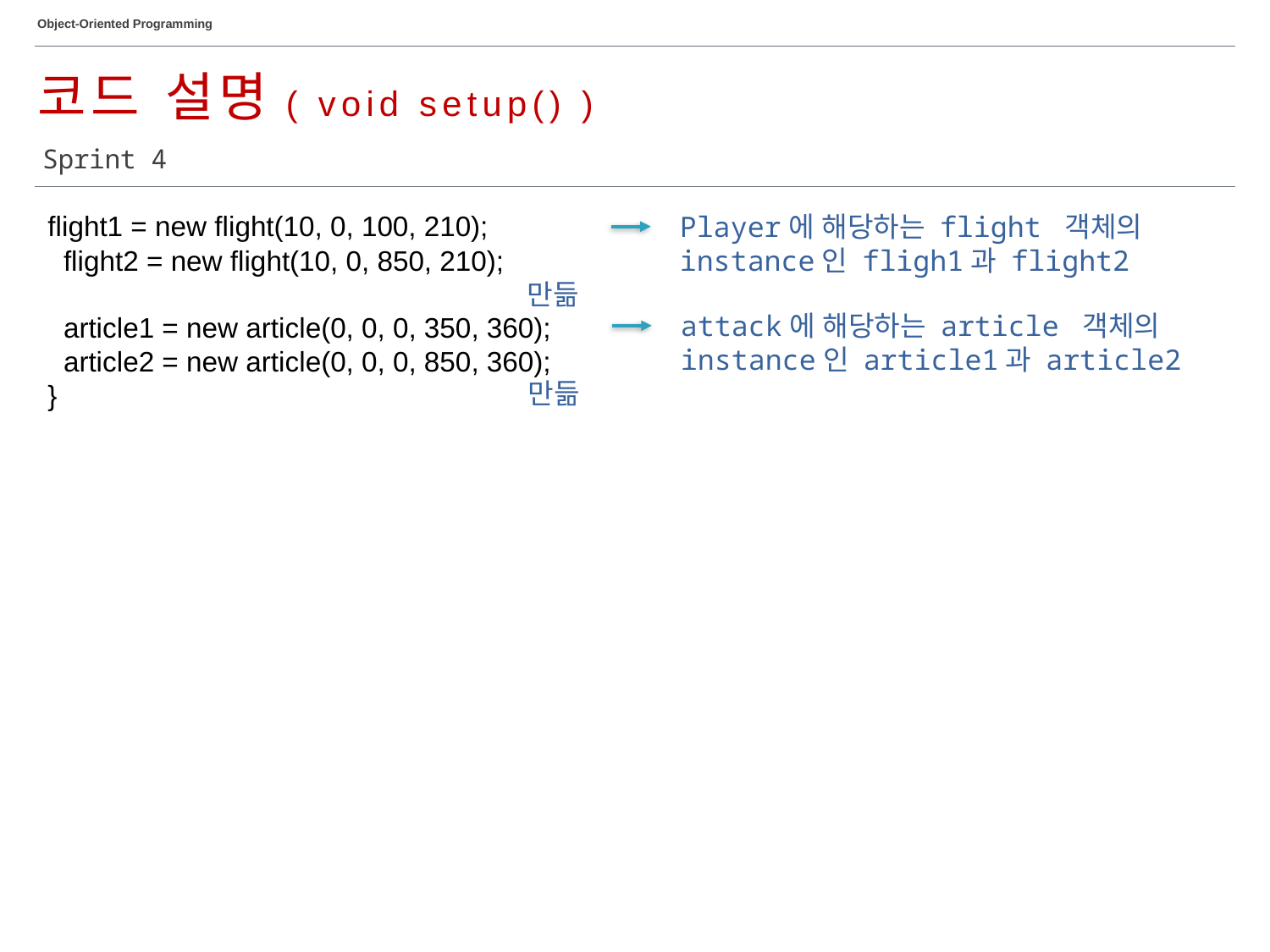

Object-Oriented Programming
코드 설명( void setup() )
Sprint 4
flight1 = new flight(10, 0, 100, 210);
  flight2 = new flight(10, 0, 850, 210);

  article1 = new article(0, 0, 0, 350, 360);
  article2 = new article(0, 0, 0, 850, 360);
}
         Player에 해당하는 flight 객체의
         instance인 fligh1과 flight2 만듦
         attack에 해당하는 article 객체의
         instance인 article1과 article2 만듦